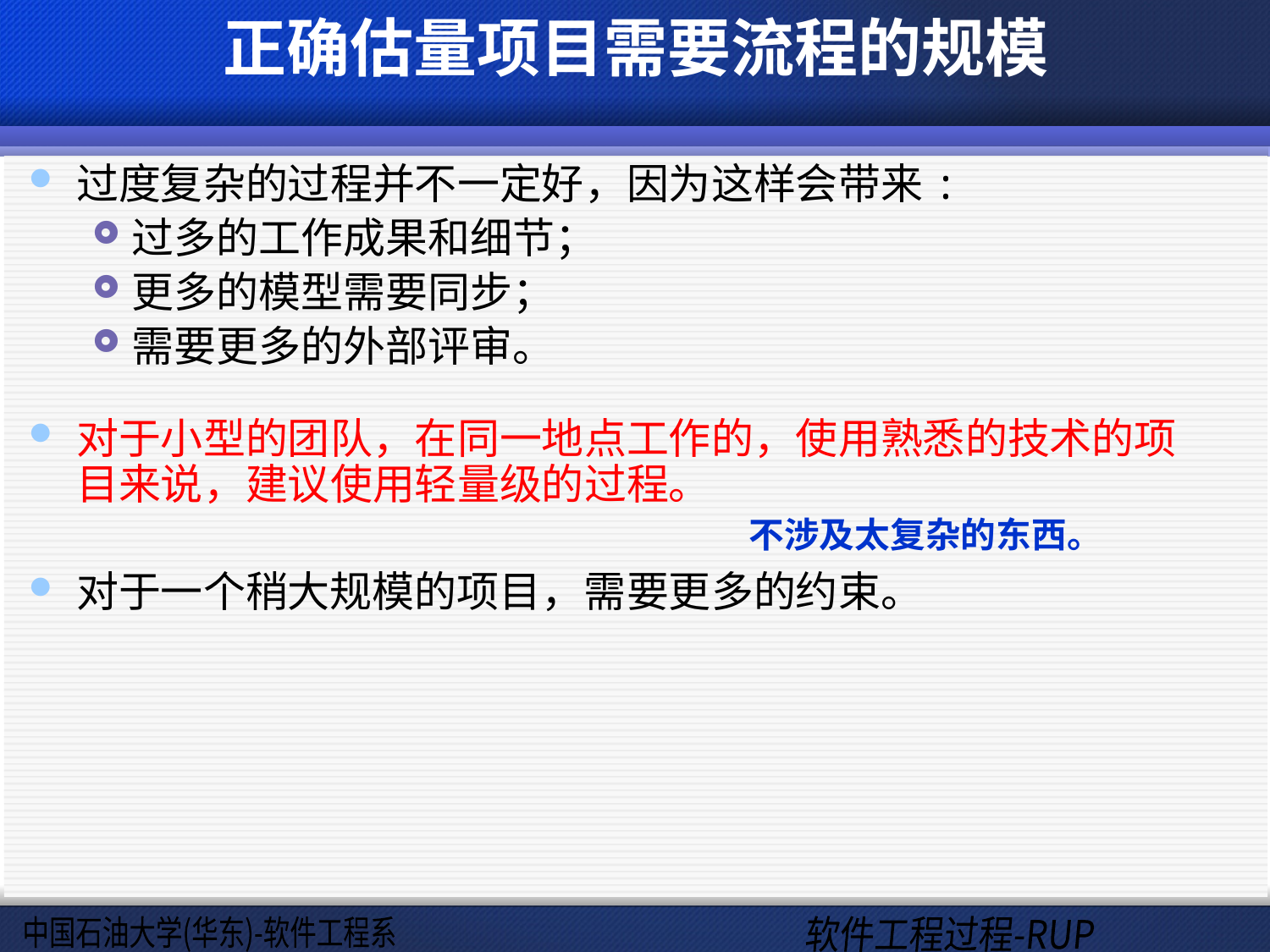

# 正确估量项目需要流程的规模
过度复杂的过程并不一定好，因为这样会带来:
过多的工作成果和细节；
更多的模型需要同步；
需要更多的外部评审。
对于小型的团队，在同一地点工作的，使用熟悉的技术的项目来说，建议使用轻量级的过程。

对于一个稍大规模的项目，需要更多的约束。
不涉及太复杂的东西。